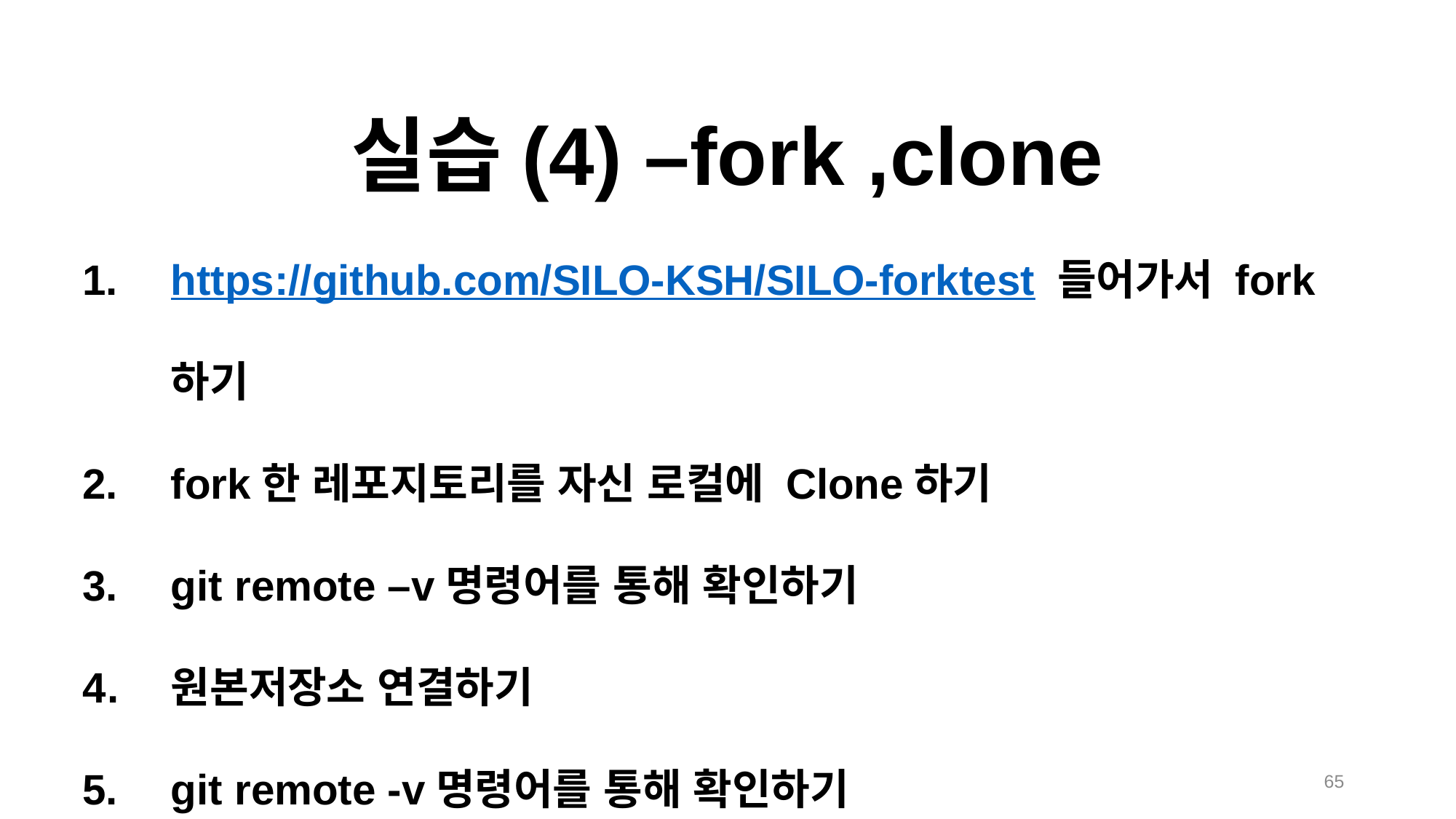

실습(4) –fork ,clone
https://github.com/SILO-KSH/SILO-forktest 들어가서 fork하기
fork한 레포지토리를 자신 로컬에 Clone하기
git remote –v명령어를 통해 확인하기
원본저장소 연결하기
git remote -v명령어를 통해 확인하기

65